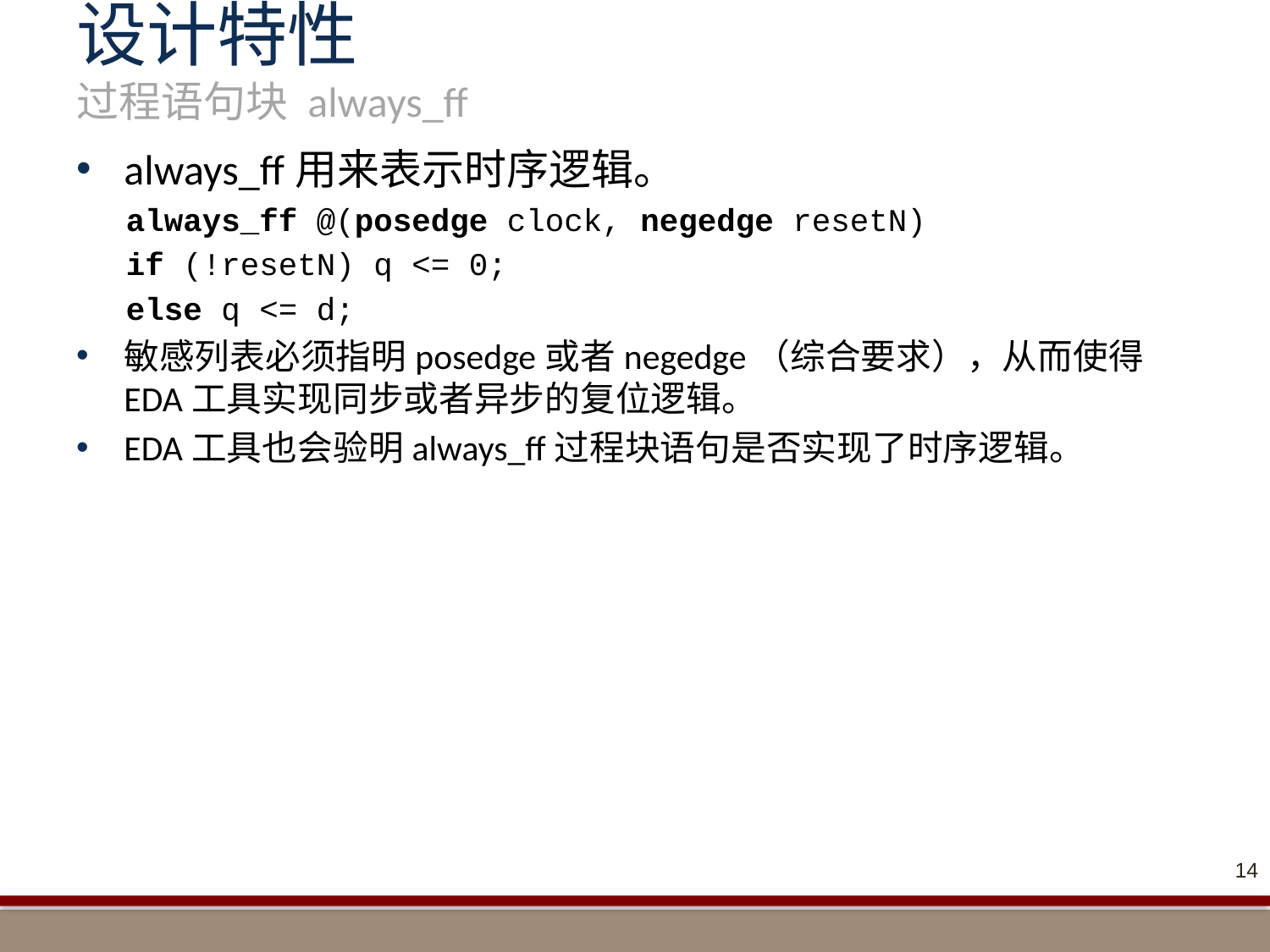

# 设计特性 过程语句块 always_ff
always_ff用来表示时序逻辑。
always_ff @(posedge clock, negedge resetN)
if (!resetN) q <= 0;
else q <= d;
敏感列表必须指明posedge或者negedge（综合要求），从而使得EDA工具实现同步或者异步的复位逻辑。
EDA工具也会验明always_ff过程块语句是否实现了时序逻辑。
14